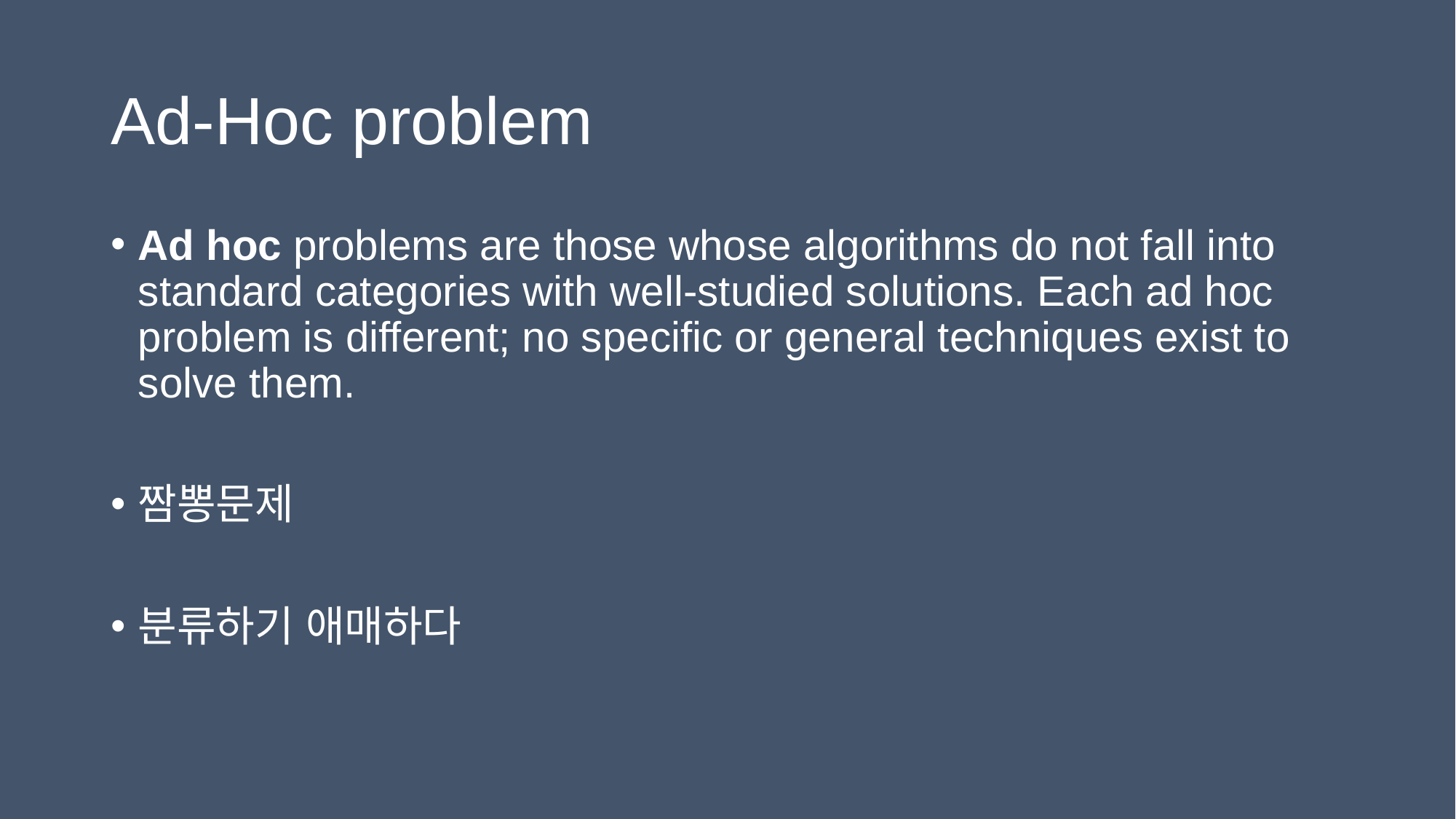

# Ad-Hoc problem
Ad hoc problems are those whose algorithms do not fall into standard categories with well-studied solutions. Each ad hoc problem is different; no specific or general techniques exist to solve them.

짬뽕문제

분류하기 애매하다